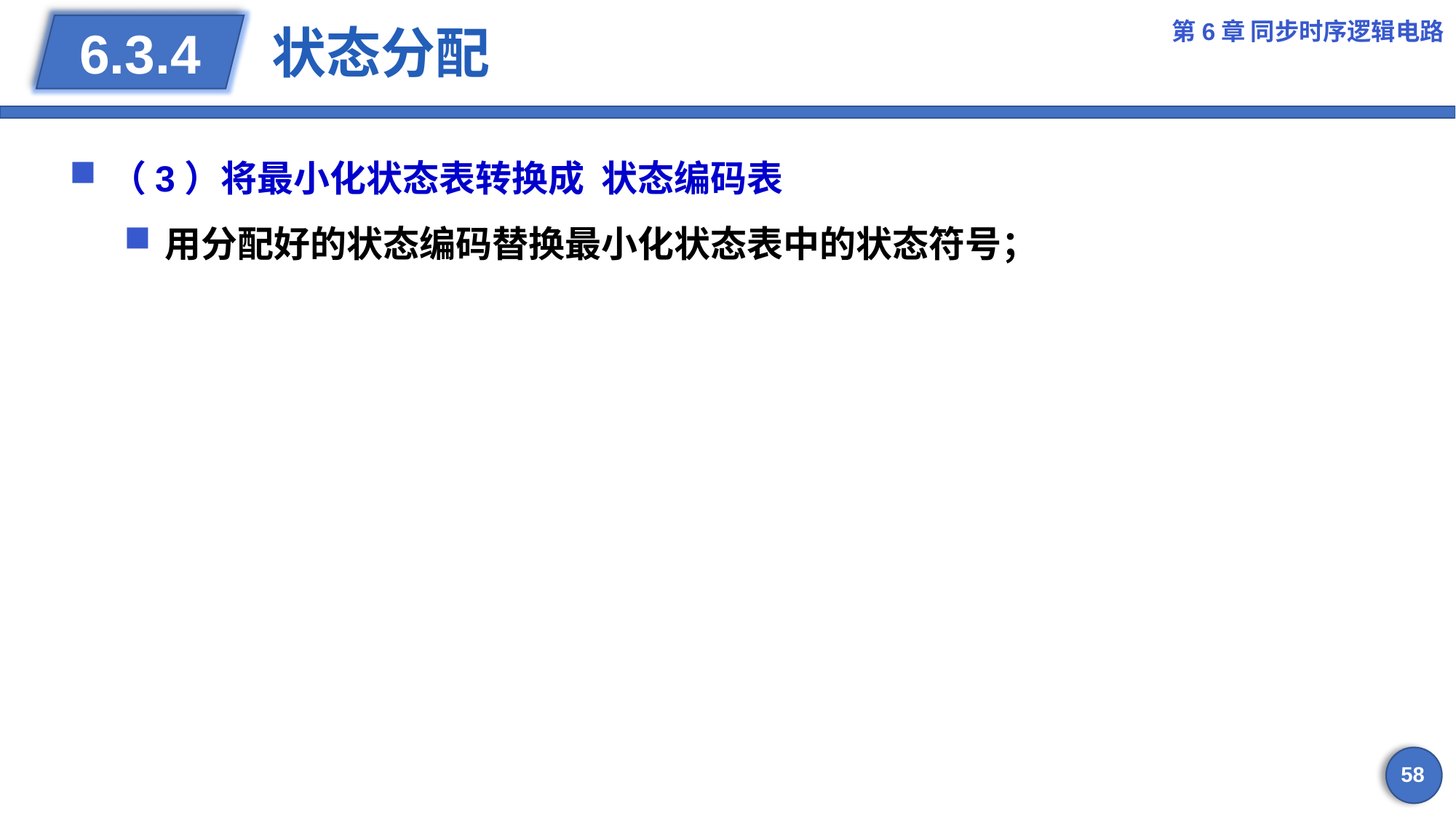

第6章 同步时序逻辑电路
# 状态分配
6.3.4
（3）将最小化状态表转换成  状态编码表
用分配好的状态编码替换最小化状态表中的状态符号；
58